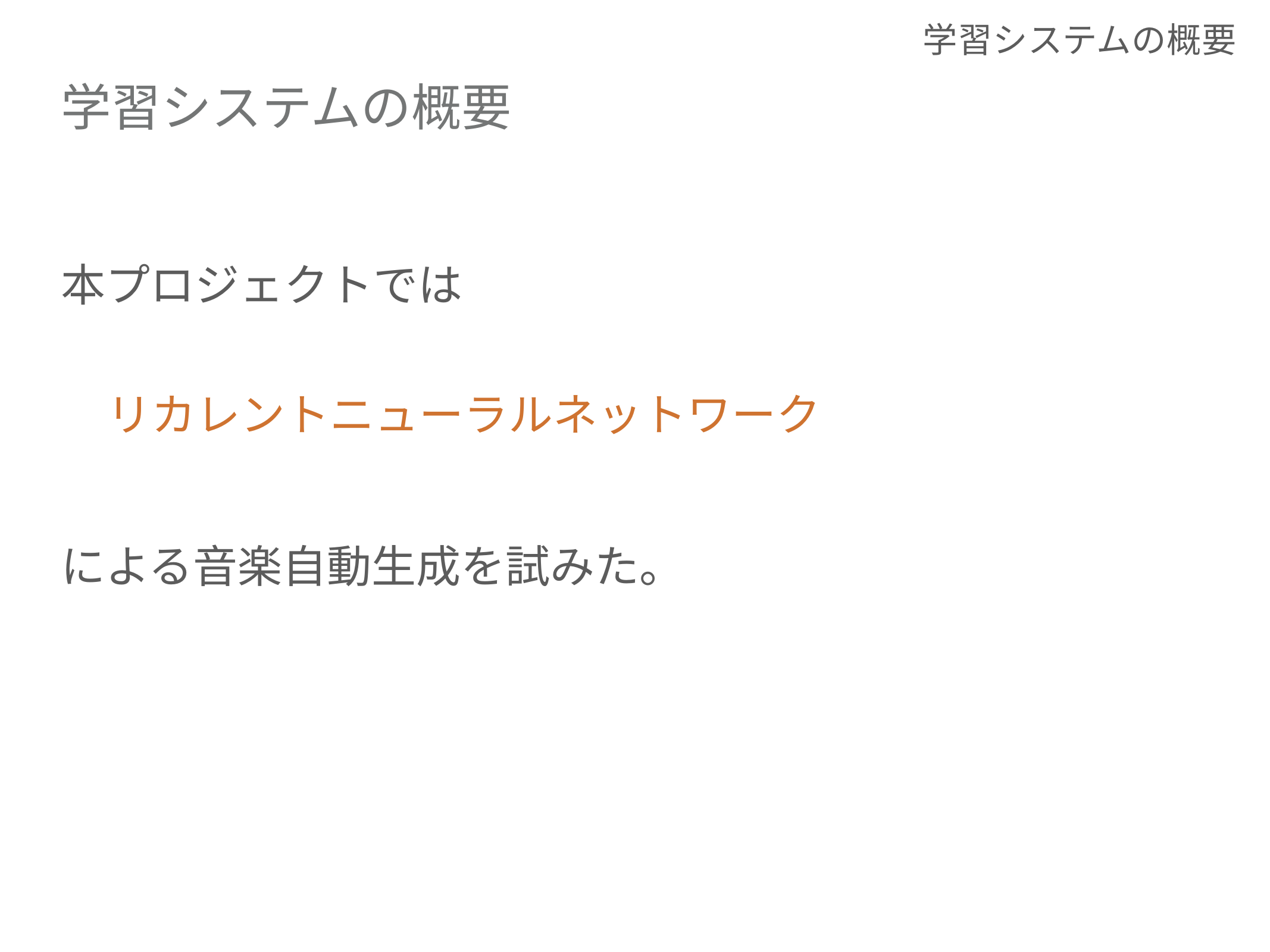

学習システムの概要
# 学習システムの概要

本プロジェクトでは
リカレントニューラルネットワーク

による音楽自動生成を試みた。